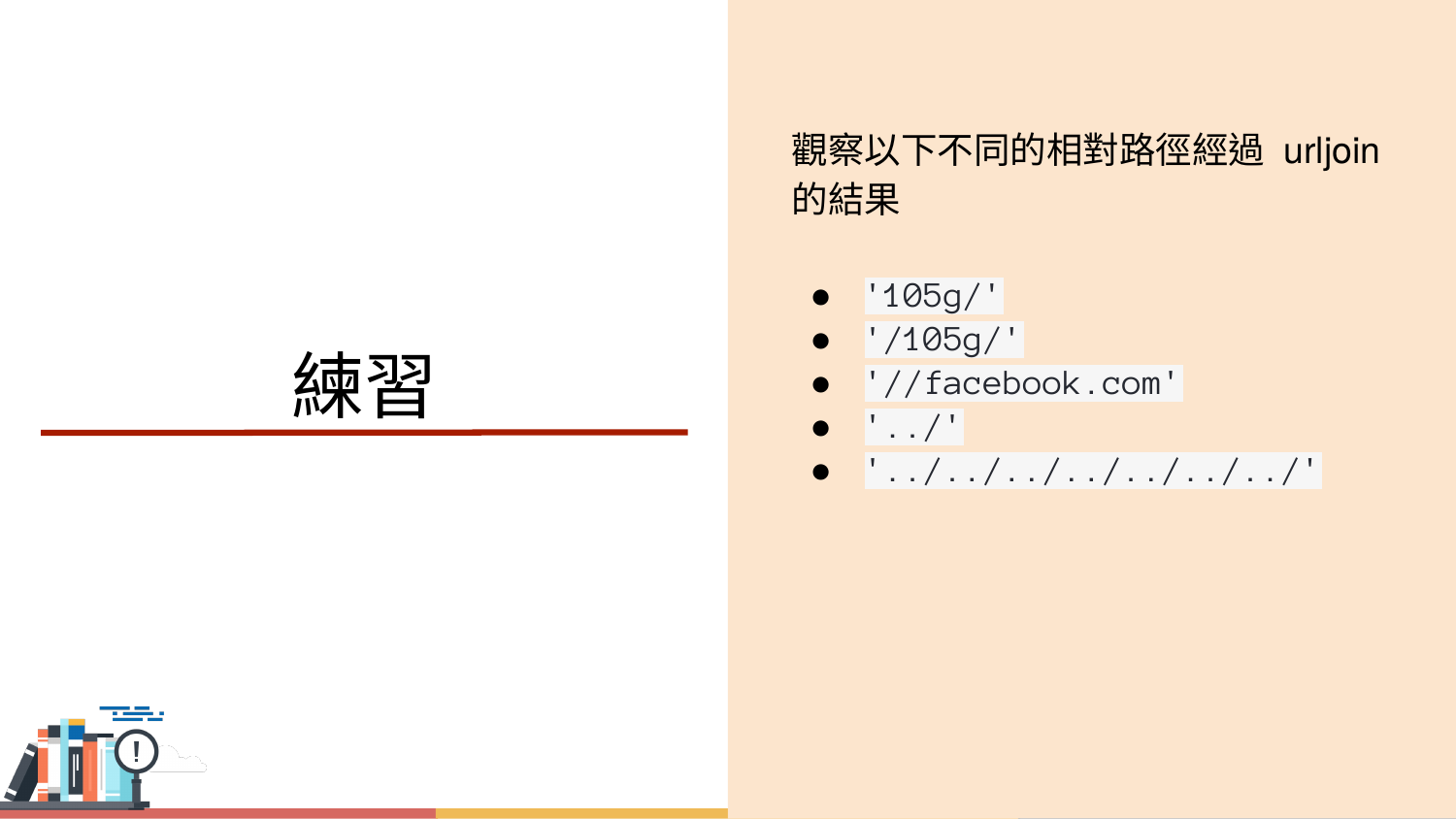

觀察以下不同的相對路徑經過 urljoin 的結果

'105g/'
'/105g/'
'//facebook.com'
'../'
'../../../../../../../'
# 練習